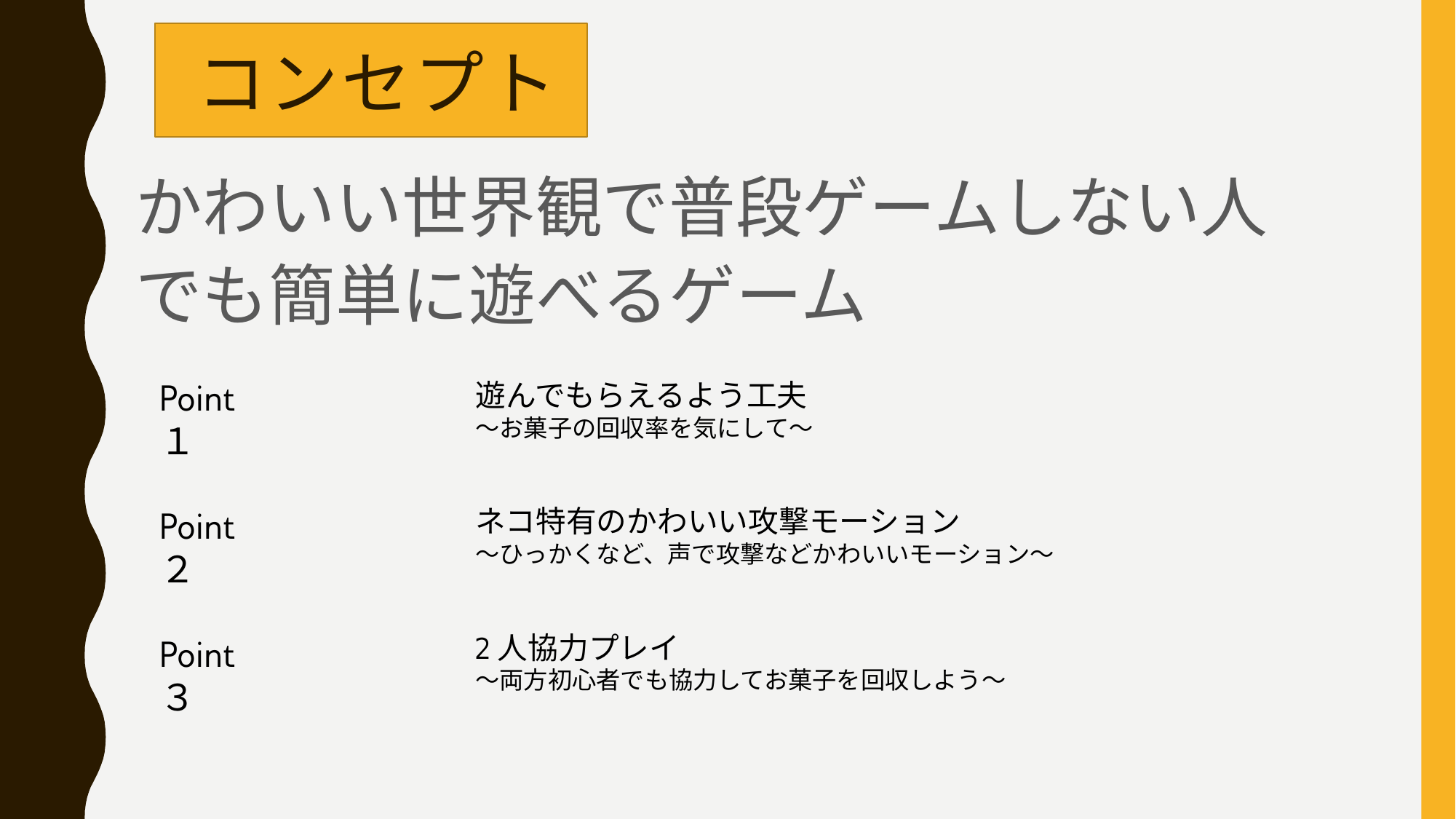

# コンセプト
かわいい世界観で普段ゲームしない人でも簡単に遊べるゲーム
Point１
遊んでもらえるよう工夫
～お菓子の回収率を気にして～
Point２
ネコ特有のかわいい攻撃モーション
～ひっかくなど、声で攻撃などかわいいモーション～
2人協力プレイ
～両方初心者でも協力してお菓子を回収しよう～
Point３